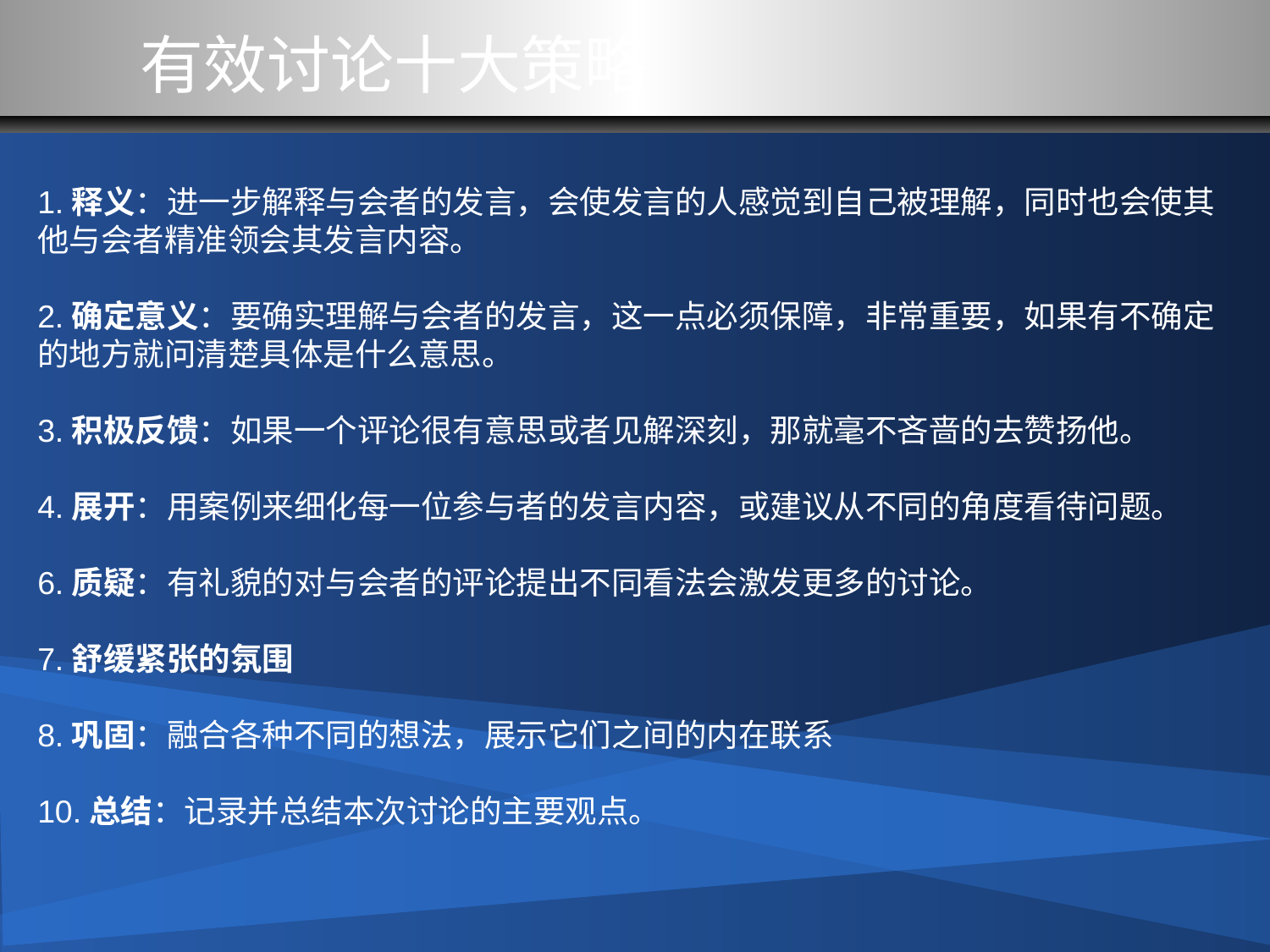

有效讨论十大策略
1.释义：进一步解释与会者的发言，会使发言的人感觉到自己被理解，同时也会使其他与会者精准领会其发言内容。

2.确定意义：要确实理解与会者的发言，这一点必须保障，非常重要，如果有不确定的地方就问清楚具体是什么意思。

3.积极反馈：如果一个评论很有意思或者见解深刻，那就毫不吝啬的去赞扬他。

4.展开：用案例来细化每一位参与者的发言内容，或建议从不同的角度看待问题。

6.质疑：有礼貌的对与会者的评论提出不同看法会激发更多的讨论。

7.舒缓紧张的氛围

8.巩固：融合各种不同的想法，展示它们之间的内在联系

10.总结：记录并总结本次讨论的主要观点。